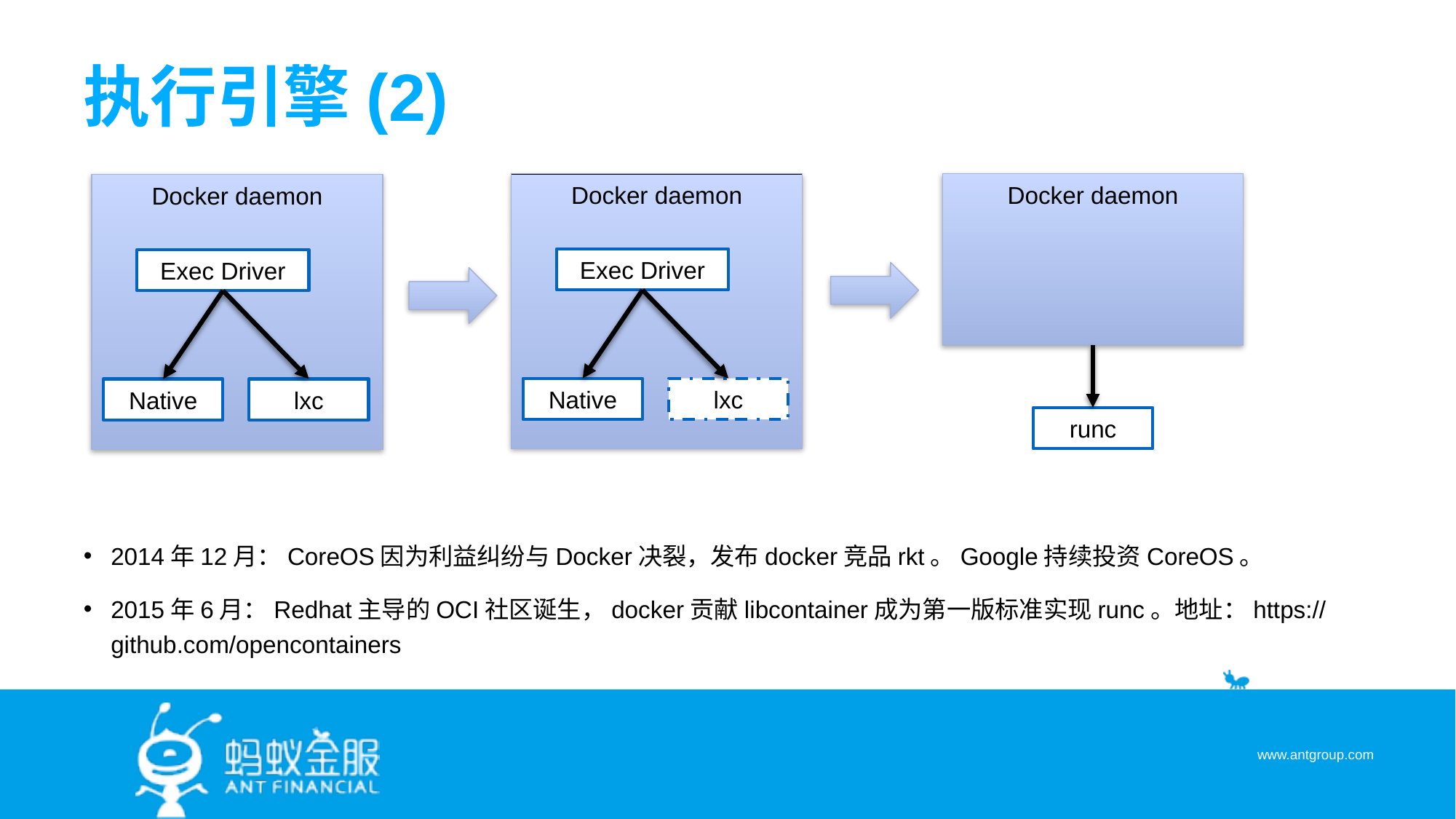

# 执行引擎(2)
Docker daemon
Docker daemon
Docker daemon
Exec Driver
Exec Driver

Native
lxc
Native
lxc
runc
2014年12月：CoreOS因为利益纠纷与Docker决裂，发布docker竞品rkt。Google持续投资CoreOS。
2015年6月：Redhat主导的OCI社区诞生，docker贡献libcontainer成为第一版标准实现runc。地址：https://github.com/opencontainers